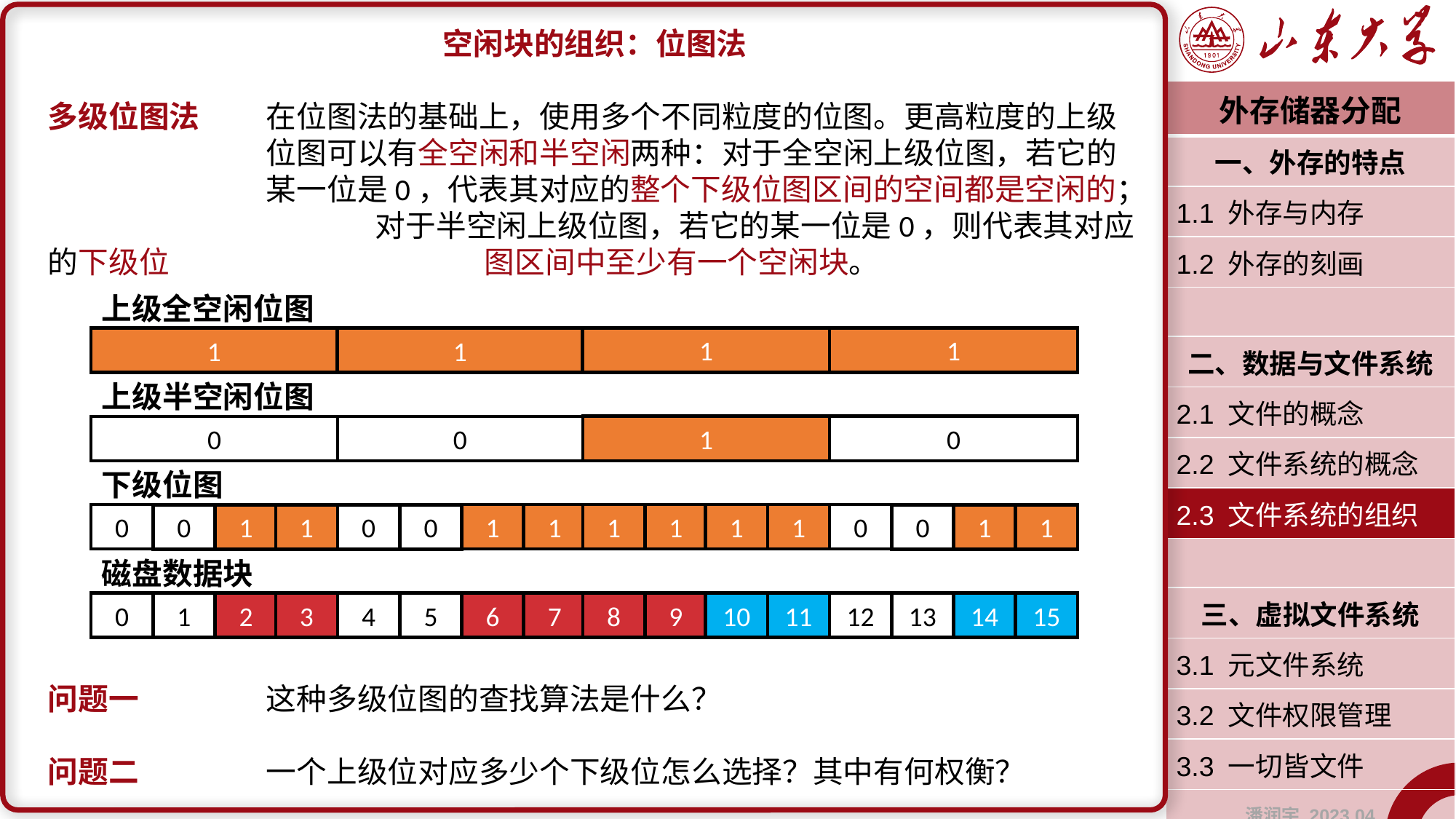

空闲块的组织：位图法

多级位图法	在位图法的基础上，使用多个不同粒度的位图。更高粒度的上级			位图可以有全空闲和半空闲两种：对于全空闲上级位图，若它的			某一位是0，代表其对应的整个下级位图区间的空间都是空闲的；			对于半空闲上级位图，若它的某一位是0，则代表其对应的下级位			图区间中至少有一个空闲块。

问题一		这种多级位图的查找算法是什么？

问题二		一个上级位对应多少个下级位怎么选择？其中有何权衡？
| 外存储器分配 |
| --- |
| 一、外存的特点 |
| 1.1 外存与内存 |
| 1.2 外存的刻画 |
|  |
| 二、数据与文件系统 |
| 2.1 文件的概念 |
| 2.2 文件系统的概念 |
| 2.3 文件系统的组织 |
|  |
| 三、虚拟文件系统 |
| 3.1 元文件系统 |
| 3.2 文件权限管理 |
| 3.3 一切皆文件 |
| 潘润宇 2023.04 |
上级全空闲位图
1
1
1
1
上级半空闲位图
1
0
0
0
下级位图
1
1
1
1
1
1
0
0
0
1
1
0
0
0
1
1
磁盘数据块
6
7
8
9
10
11
12
0
1
2
3
4
5
13
14
15